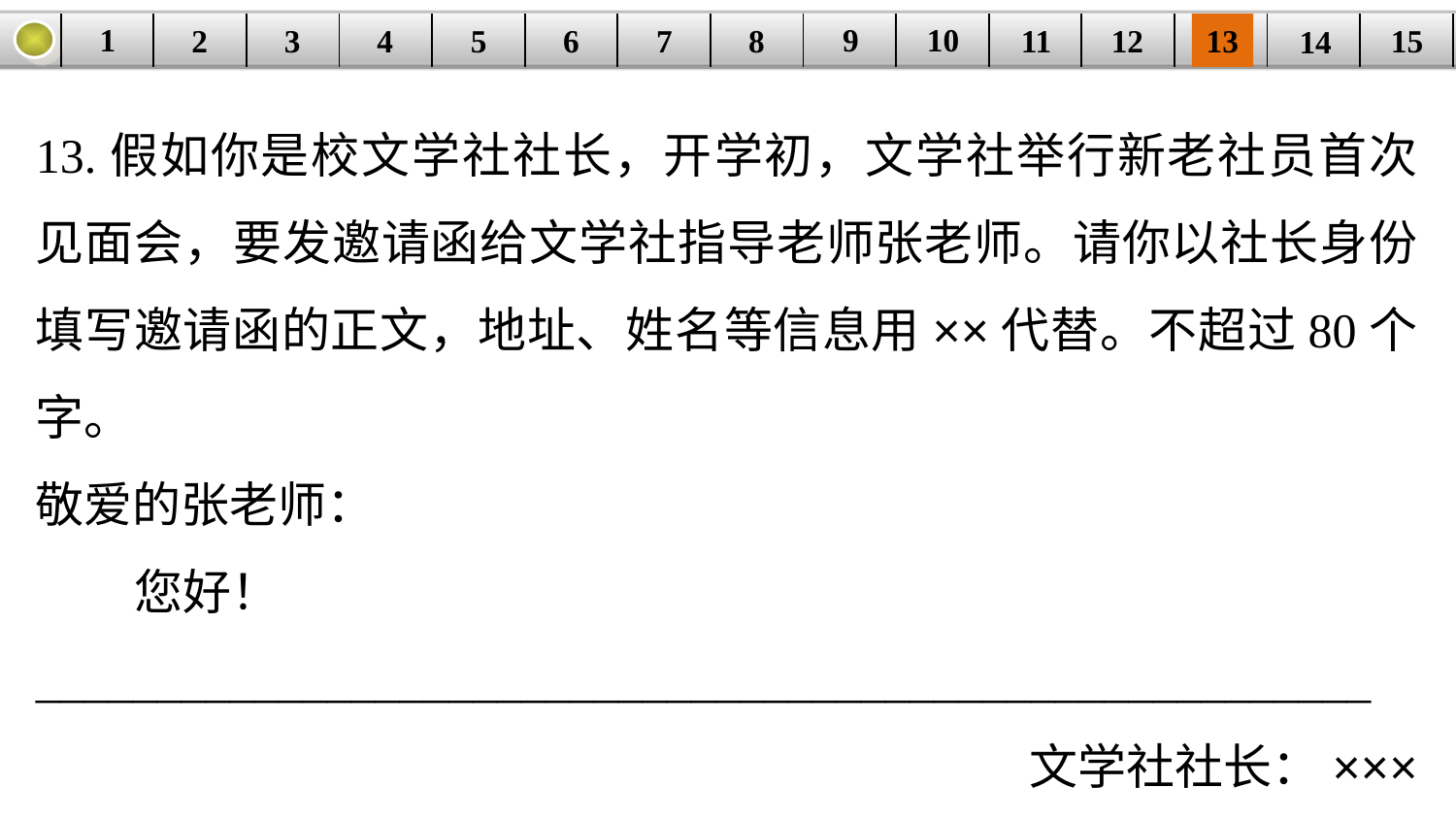

9
10
1
3
4
5
6
8
11
2
12
15
|  |  |  |  |  |  |  |  |  |  |  |  |  |  |  |
| --- | --- | --- | --- | --- | --- | --- | --- | --- | --- | --- | --- | --- | --- | --- |
7
13
14

13.假如你是校文学社社长，开学初，文学社举行新老社员首次见面会，要发邀请函给文学社指导老师张老师。请你以社长身份填写邀请函的正文，地址、姓名等信息用××代替。不超过80个字。
敬爱的张老师：
        您好！
_______________________________________________________
文学社社长：×××
×年×月×日